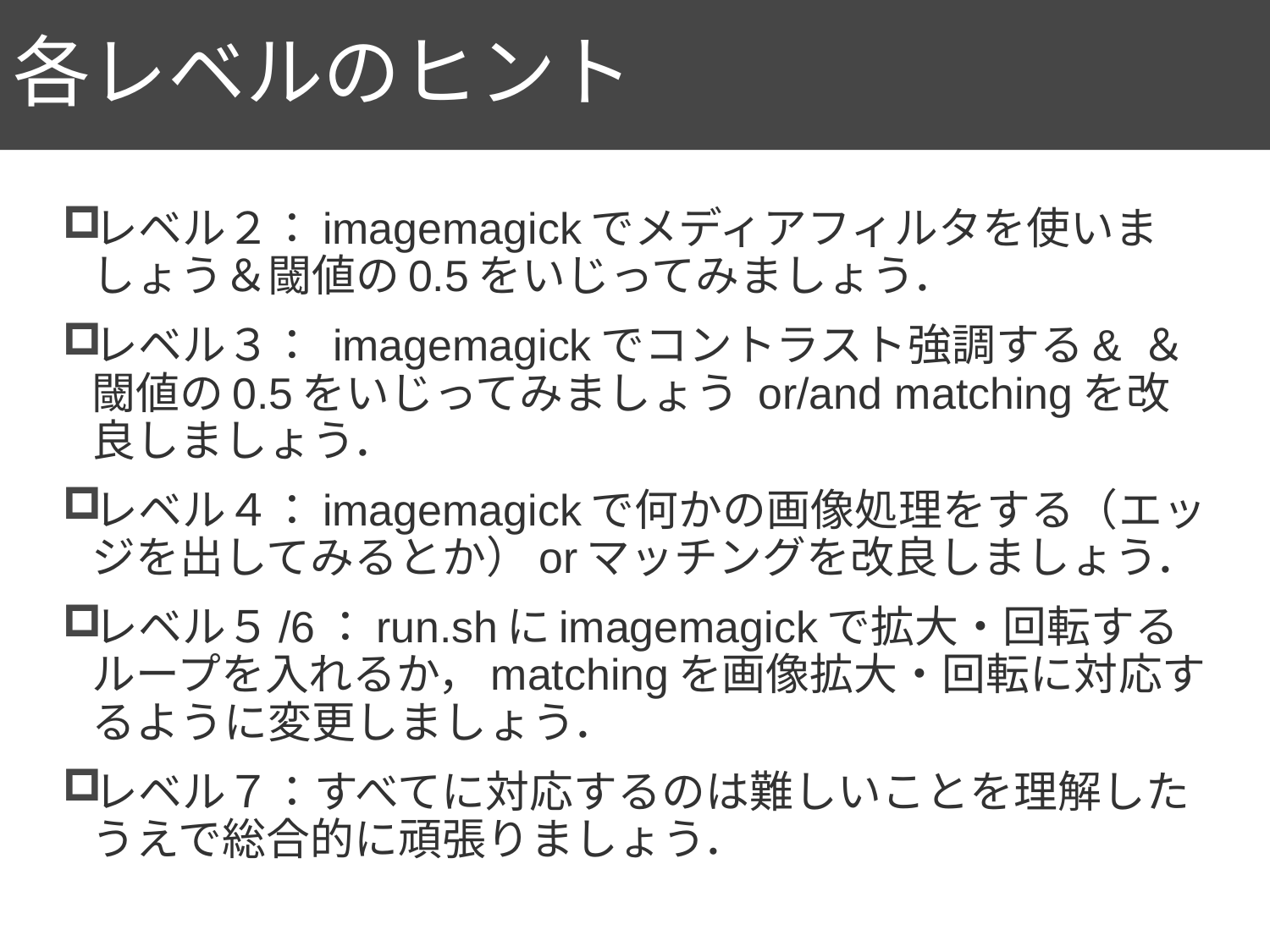

# 各レベルのヒント
109
レベル２：imagemagickでメディアフィルタを使いましょう＆閾値の0.5をいじってみましょう．
レベル３： imagemagickでコントラスト強調する& ＆閾値の0.5をいじってみましょう or/and matchingを改良しましょう．
レベル４：imagemagickで何かの画像処理をする（エッジを出してみるとか）orマッチングを改良しましょう．
レベル５/6：run.shにimagemagickで拡大・回転するループを入れるか，matchingを画像拡大・回転に対応するように変更しましょう．
レベル７：すべてに対応するのは難しいことを理解したうえで総合的に頑張りましょう．